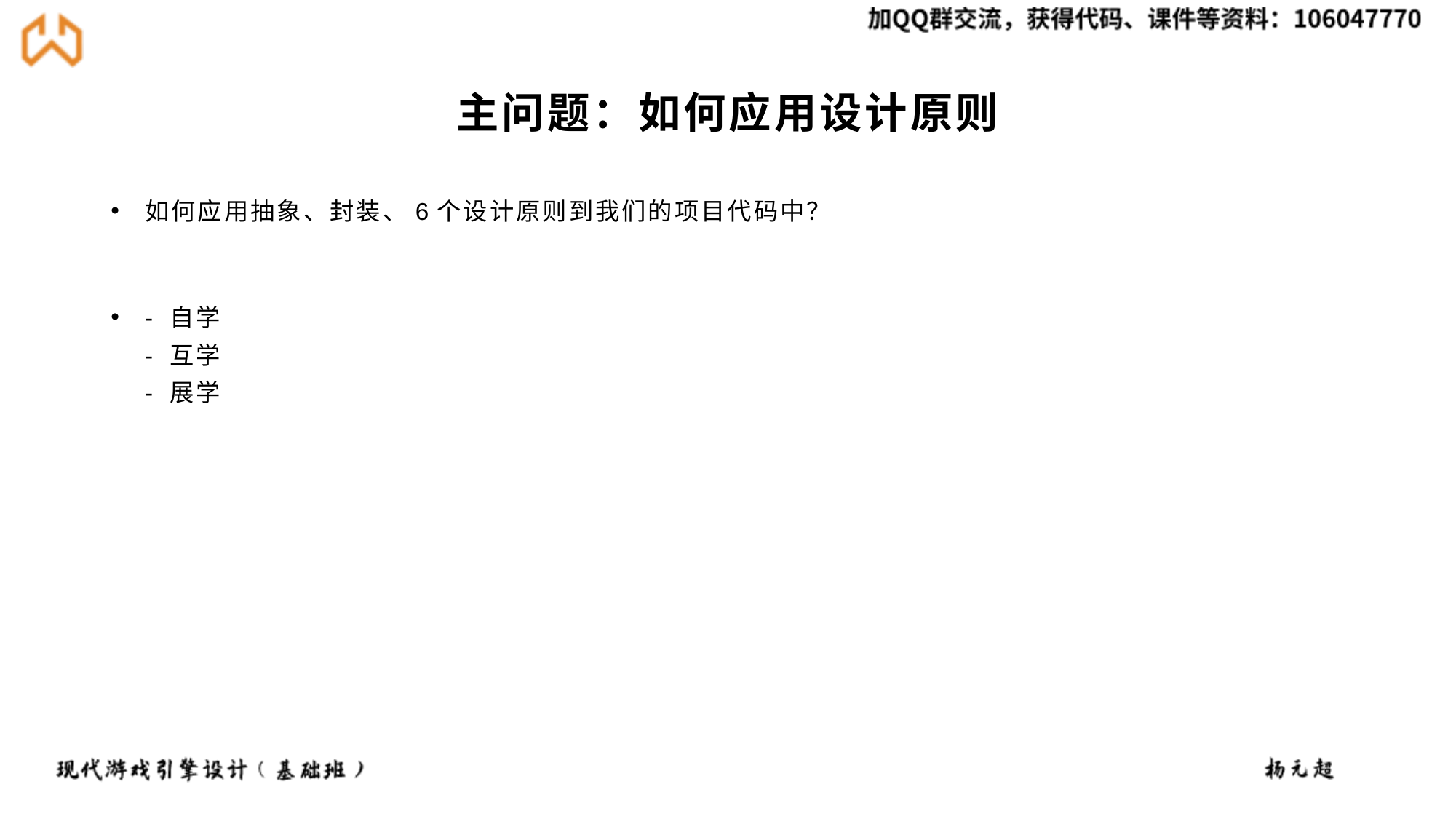

# 主问题：如何应用设计原则
如何应用抽象、封装、6个设计原则到我们的项目代码中？

- 自学
- 互学
- 展学